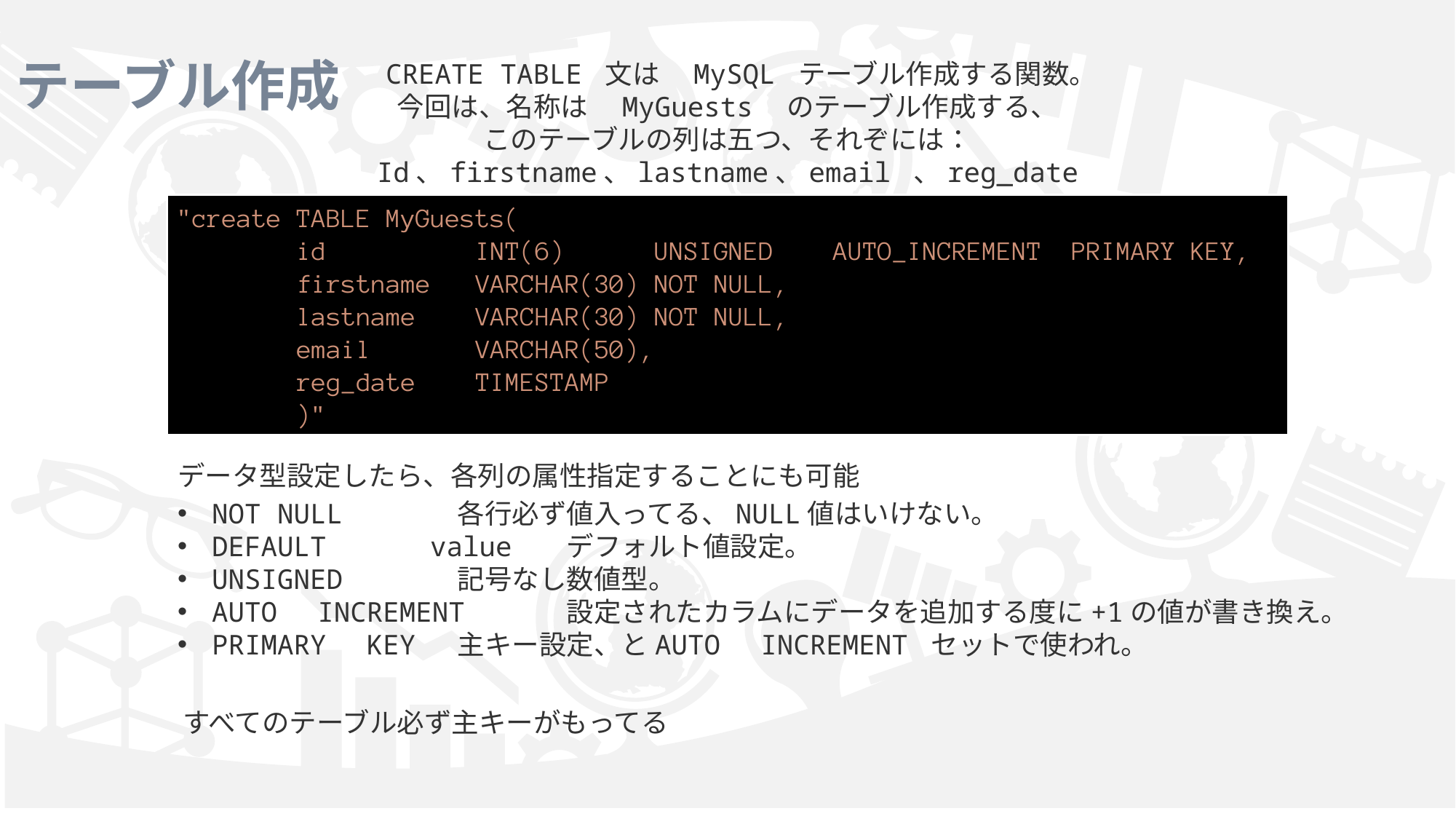

# テーブル作成
CREATE TABLE 文は　MySQL テーブル作成する関数。
今回は、名称は　MyGuests　のテーブル作成する、
このテーブルの列は五つ、それぞには：
Id、firstname、lastname、email 、reg_date
"create TABLE MyGuests(
        id          INT(6)      UNSIGNED    AUTO_INCREMENT  PRIMARY KEY,
        firstname   VARCHAR(30) NOT NULL,
        lastname    VARCHAR(30) NOT NULL,
        email       VARCHAR(50),
        reg_date    TIMESTAMP
        )"
データ型設定したら、各列の属性指定することにも可能
NOT NULL	　各行必ず値入ってる、NULL値はいけない。
DEFAULT	value	　デフォルト値設定。
UNSIGNED	　記号なし数値型。
AUTO　INCREMENT	　設定されたカラムにデータを追加する度に+1の値が書き換え。
PRIMARY　KEY	　主キー設定、とAUTO　INCREMENT セットで使われ。
すべてのテーブル必ず主キーがもってる